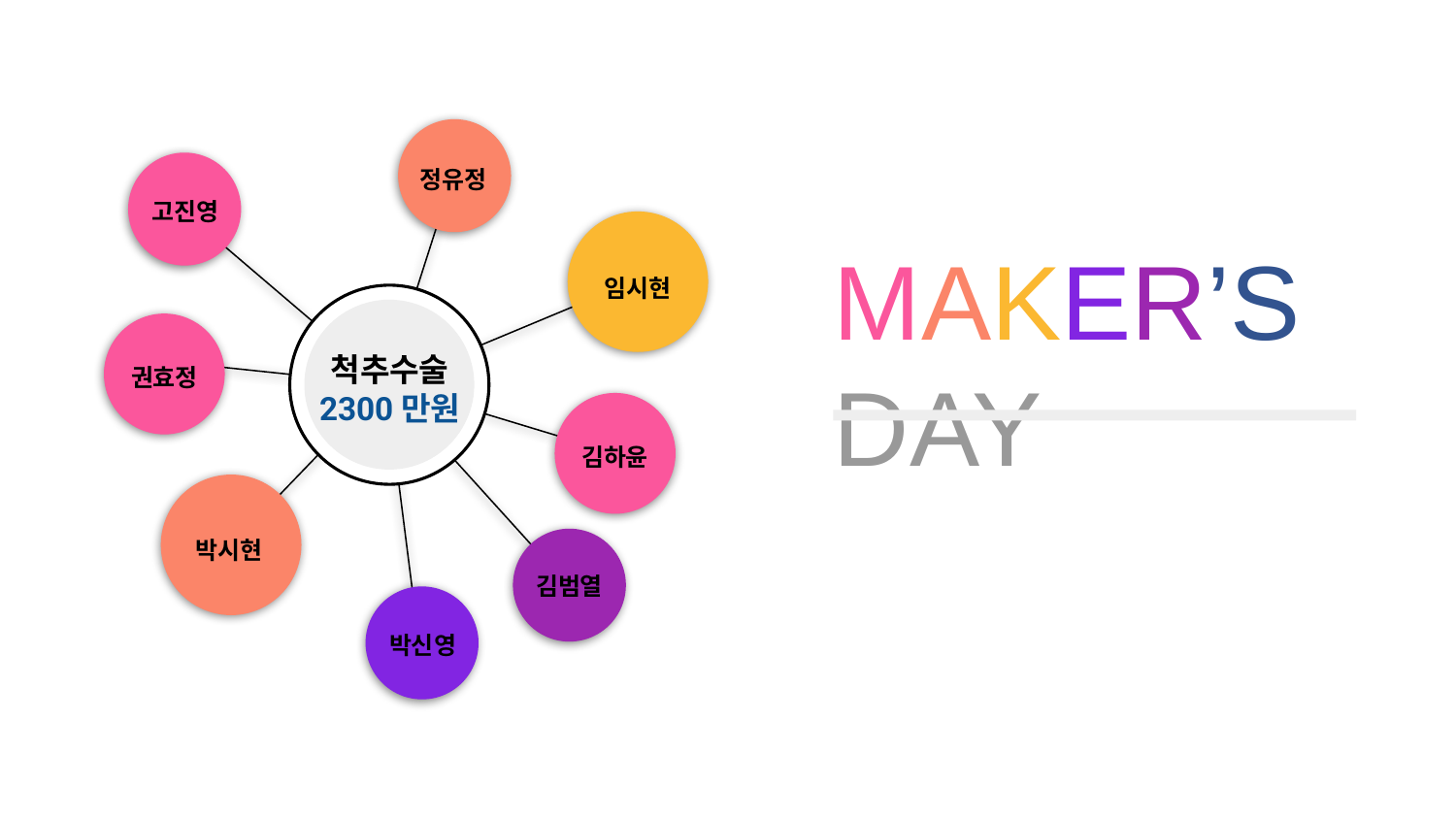

정유정

고진영
# MAKER’S DAY

임시현

척추수술 2300만원

권효정

김하윤

박시현
김범열
박신영